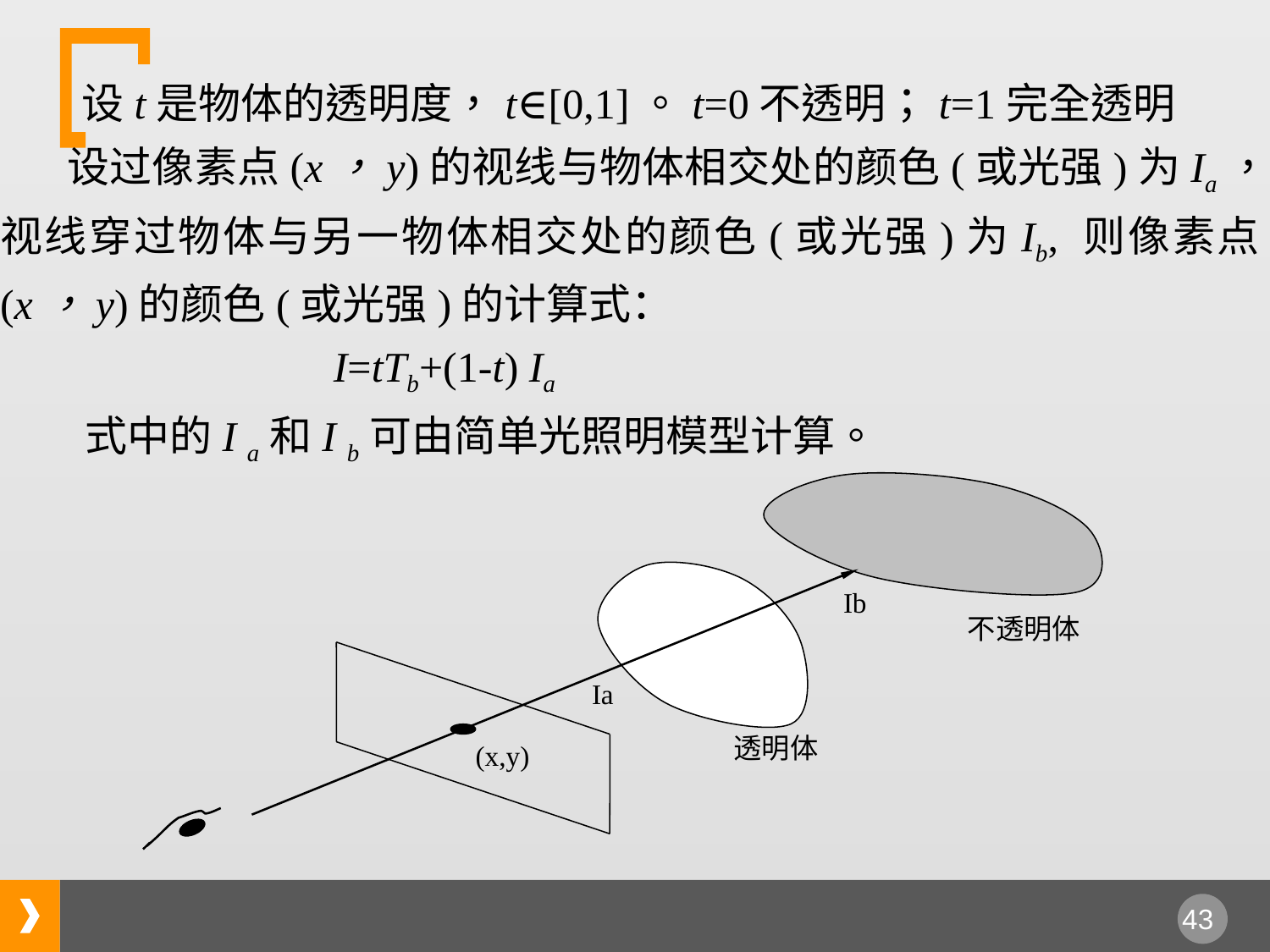

设t是物体的透明度，t∈[0,1]。t=0不透明；t=1完全透明
  设过像素点(x，y)的视线与物体相交处的颜色(或光强)为Ia，视线穿过物体与另一物体相交处的颜色(或光强)为Ib, 则像素点(x，y)的颜色(或光强)的计算式：
                            I=tTb+(1-t) Ia
    式中的I a和I b可由简单光照明模型计算。

Ib
不透明体
Ia

透明体
(x,y)